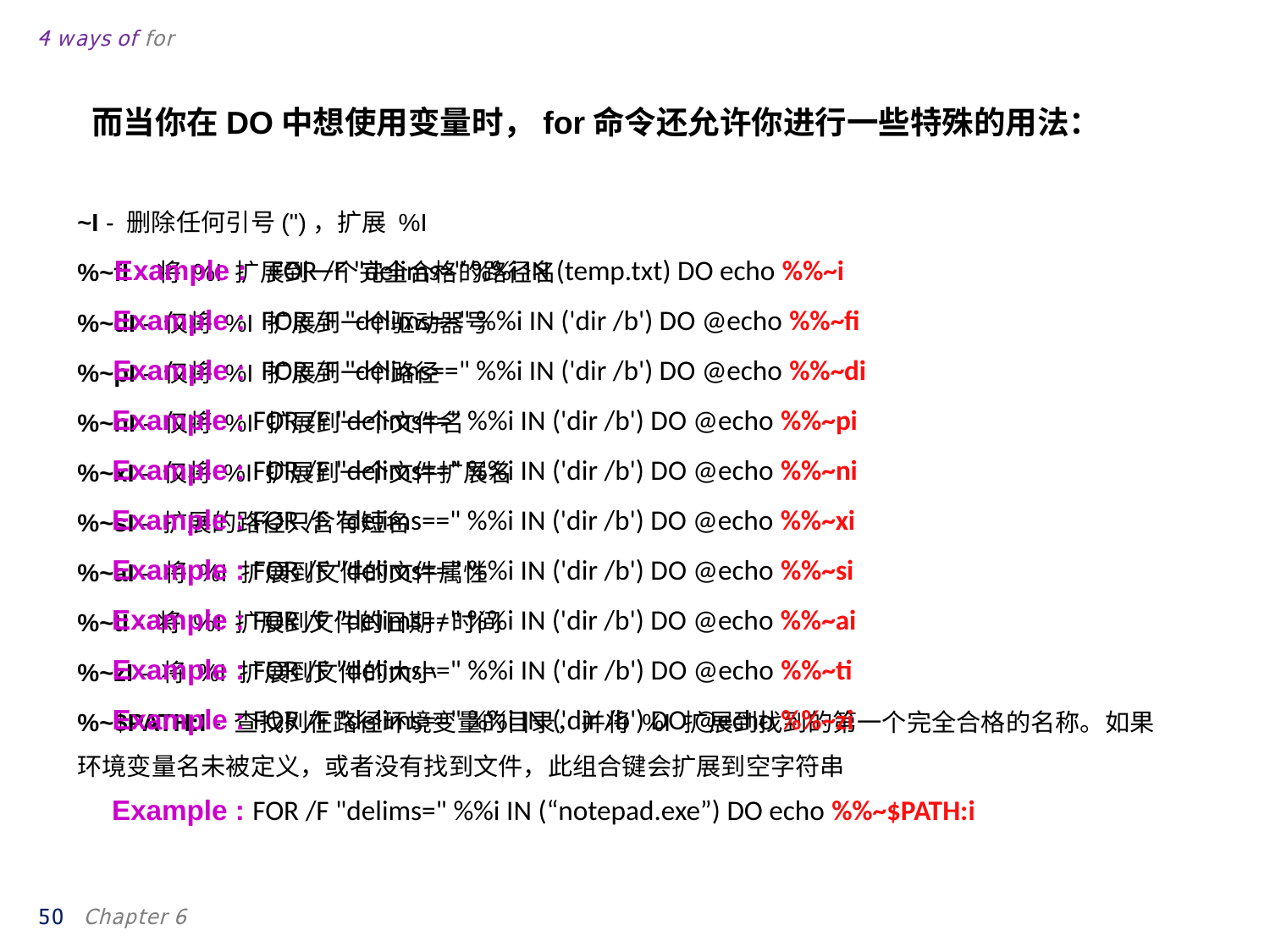

4 ways of for
而当你在DO中想使用变量时，for命令还允许你进行一些特殊的用法：
~I - 删除任何引号(")，扩展 %I
%~fI - 将 %I 扩展到一个完全合格的路径名
Example :   FOR /F "delims=" %%i IN (temp.txt) DO echo %%~i
%~dI - 仅将 %I 扩展到一个驱动器号
Example :  FOR /F "delims==" %%i IN ('dir /b') DO @echo %%~fi
%~pI - 仅将 %I 扩展到一个路径
Example :  FOR /F "delims==" %%i IN ('dir /b') DO @echo %%~di
%~nI - 仅将 %I 扩展到一个文件名
Example : FOR /F "delims==" %%i IN ('dir /b') DO @echo %%~pi
%~xI - 仅将 %I 扩展到一个文件扩展名
Example : FOR /F "delims==" %%i IN ('dir /b') DO @echo %%~ni
%~sI - 扩展的路径只含有短名
Example : FOR /F "delims==" %%i IN ('dir /b') DO @echo %%~xi
%~aI - 将 %I 扩展到文件的文件属性
Example : FOR /F "delims==" %%i IN ('dir /b') DO @echo %%~si
%~tI - 将 %I 扩展到文件的日期/时间
Example : FOR /F "delims==" %%i IN ('dir /b') DO @echo %%~ai
%~zI - 将 %I 扩展到文件的大小
Example : FOR /F "delims==" %%i IN ('dir /b') DO @echo %%~ti
%~$PATH:I - 查找列在路径环境变量的目录，并将 %I 扩展到找到的第一个完全合格的名称。如果环境变量名未被定义，或者没有找到文件，此组合键会扩展到空字符串
Example : FOR /F "delims==" %%i IN ('dir /b') DO @echo %%~zi
Example : FOR /F "delims=" %%i IN (“notepad.exe”) DO echo %%~$PATH:i
50   Chapter 6